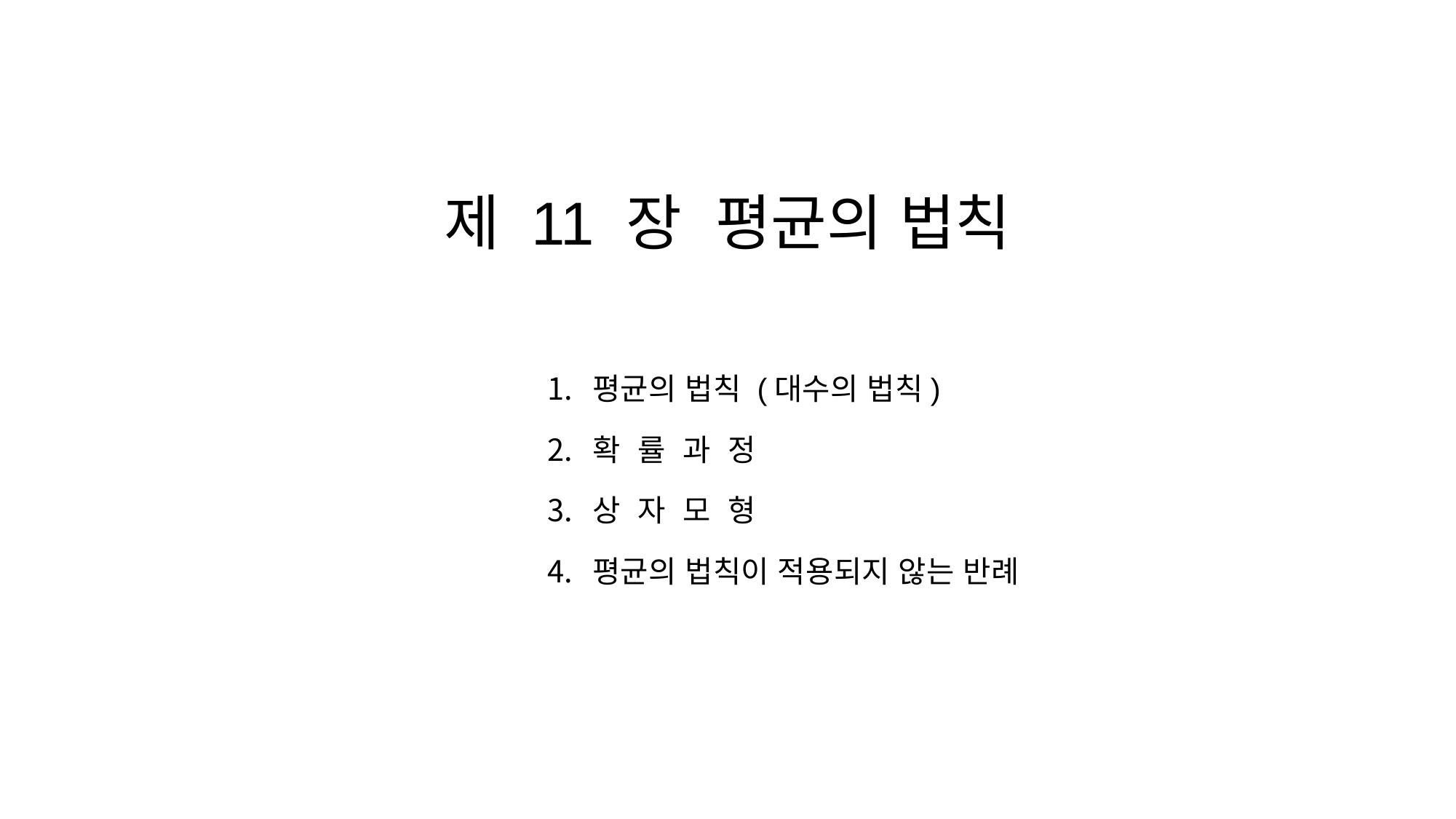

# 제 11 장  평균의 법칙
평균의 법칙 (대수의 법칙)
확  률  과  정
상  자  모  형
평균의 법칙이 적용되지 않는 반례